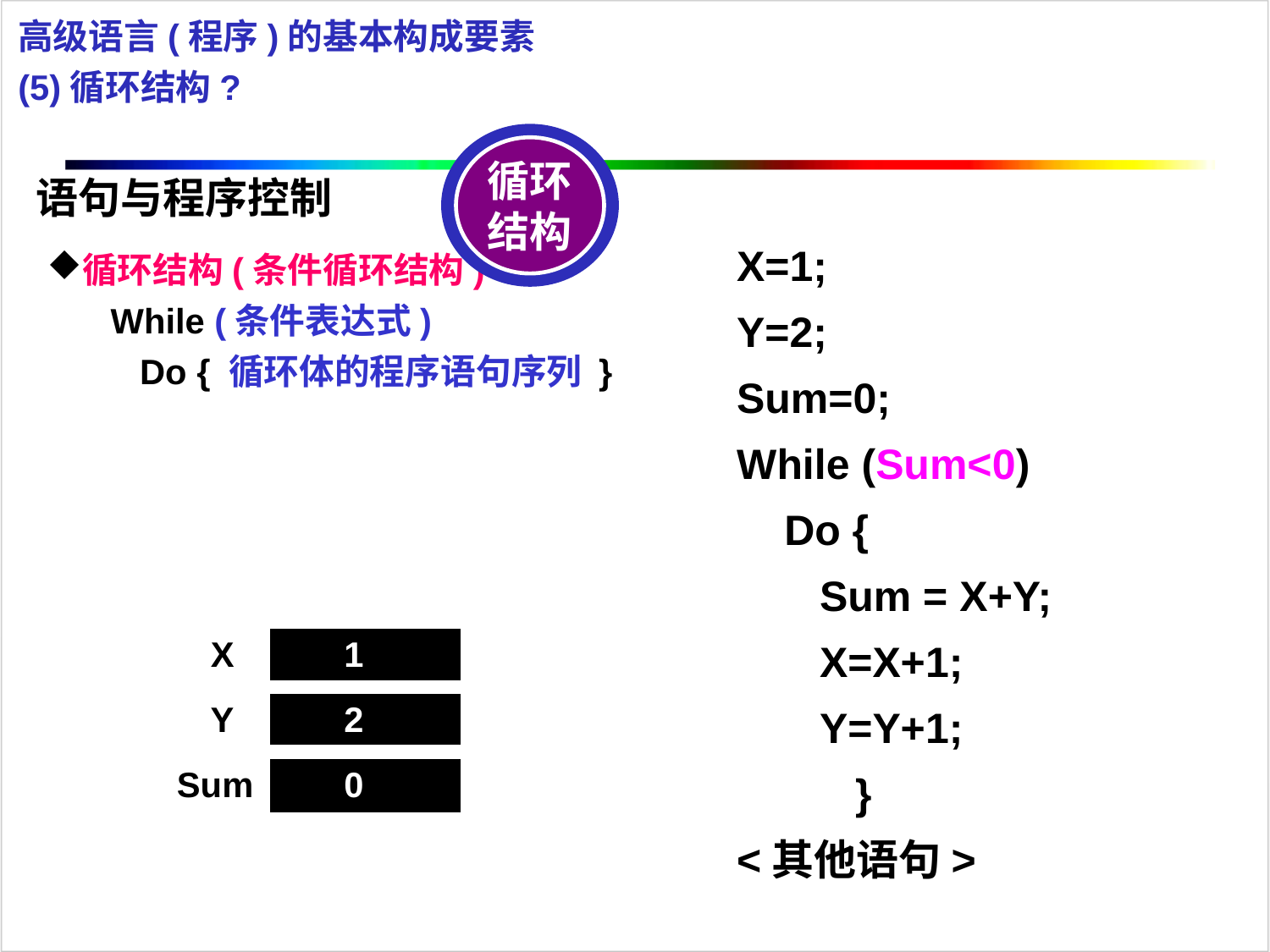

高级语言(程序)的基本构成要素
(5)循环结构?

循环结构
语句与程序控制
X=1;
Y=2;
Sum=0;
While (Sum<0)
    Do {
       Sum = X+Y;
       X=X+1;
       Y=Y+1;
          }
<其他语句>
循环结构(条件循环结构)
While (条件表达式)
   Do { 循环体的程序语句序列 }
1
X

Y

2
Sum

0